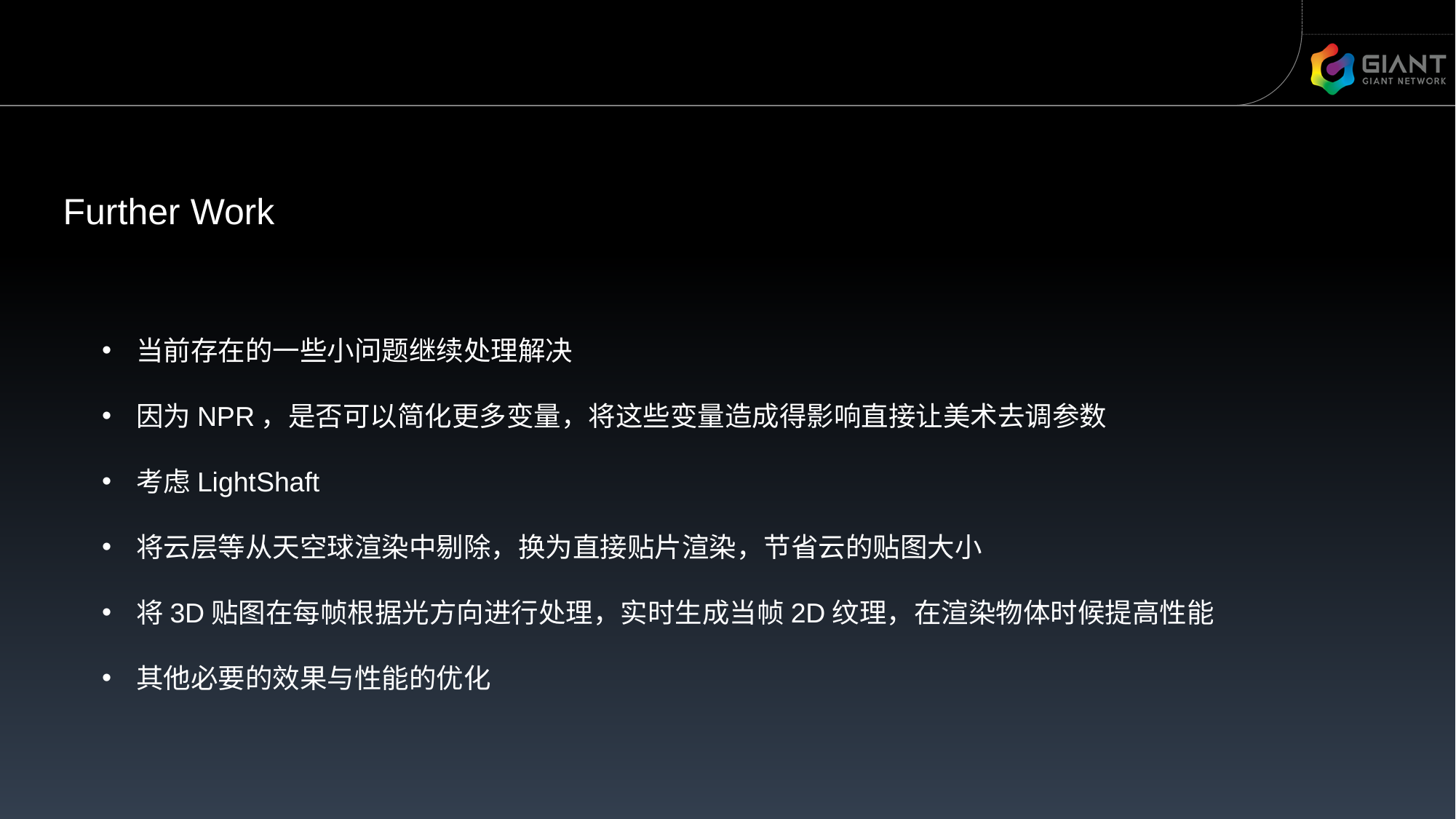

Further Work

当前存在的一些小问题继续处理解决

因为NPR，是否可以简化更多变量，将这些变量造成得影响直接让美术去调参数

考虑LightShaft

将云层等从天空球渲染中剔除，换为直接贴片渲染，节省云的贴图大小

将3D贴图在每帧根据光方向进行处理，实时生成当帧2D纹理，在渲染物体时候提高性能

其他必要的效果与性能的优化